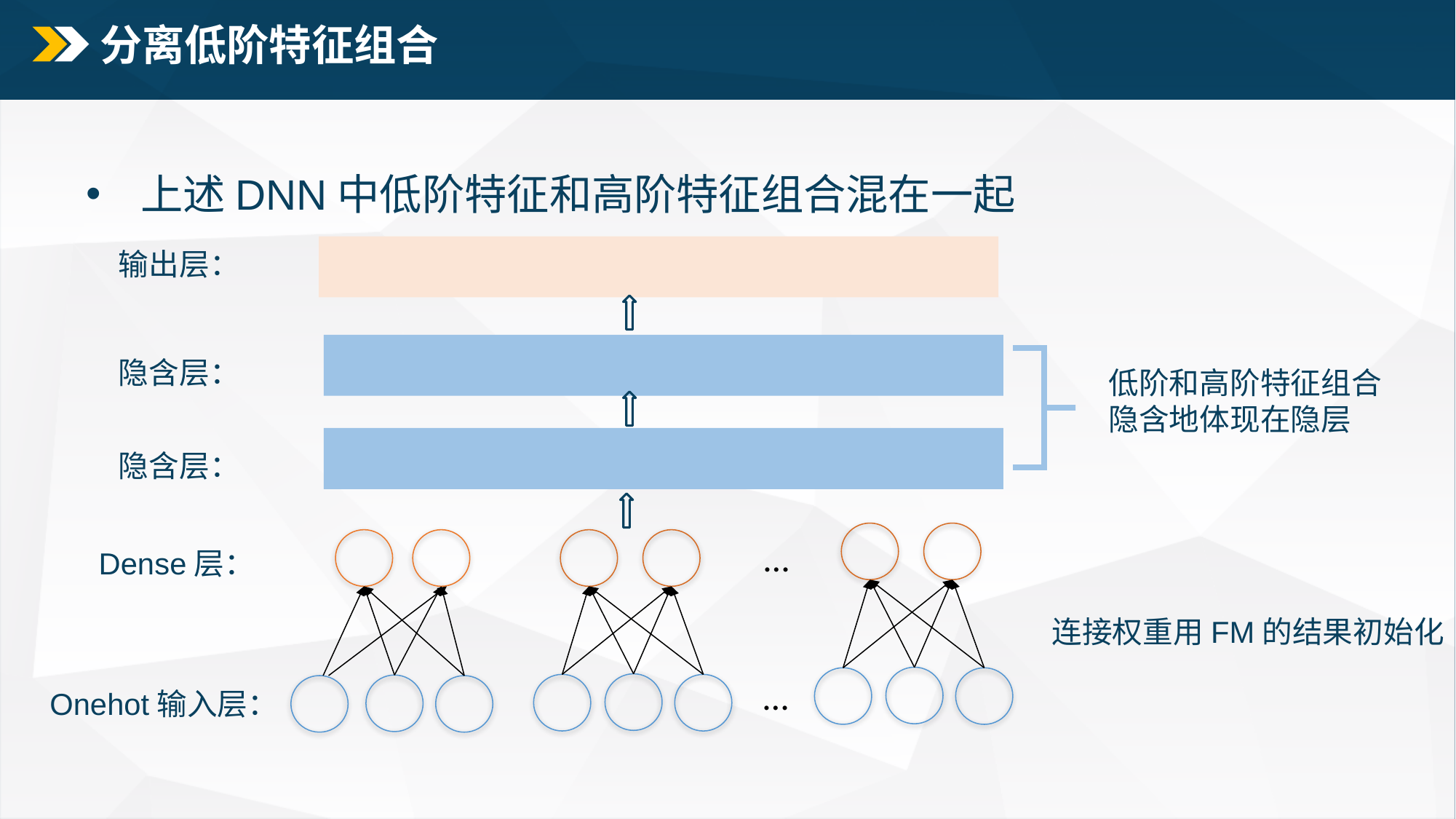

# 分离低阶特征组合
上述DNN中低阶特征和高阶特征组合混在一起

输出层：

隐含层：

隐含层：

…
Dense层：

…

Onehot输入层：

低阶和高阶特征组合隐含地体现在隐层
连接权重用FM的结果初始化